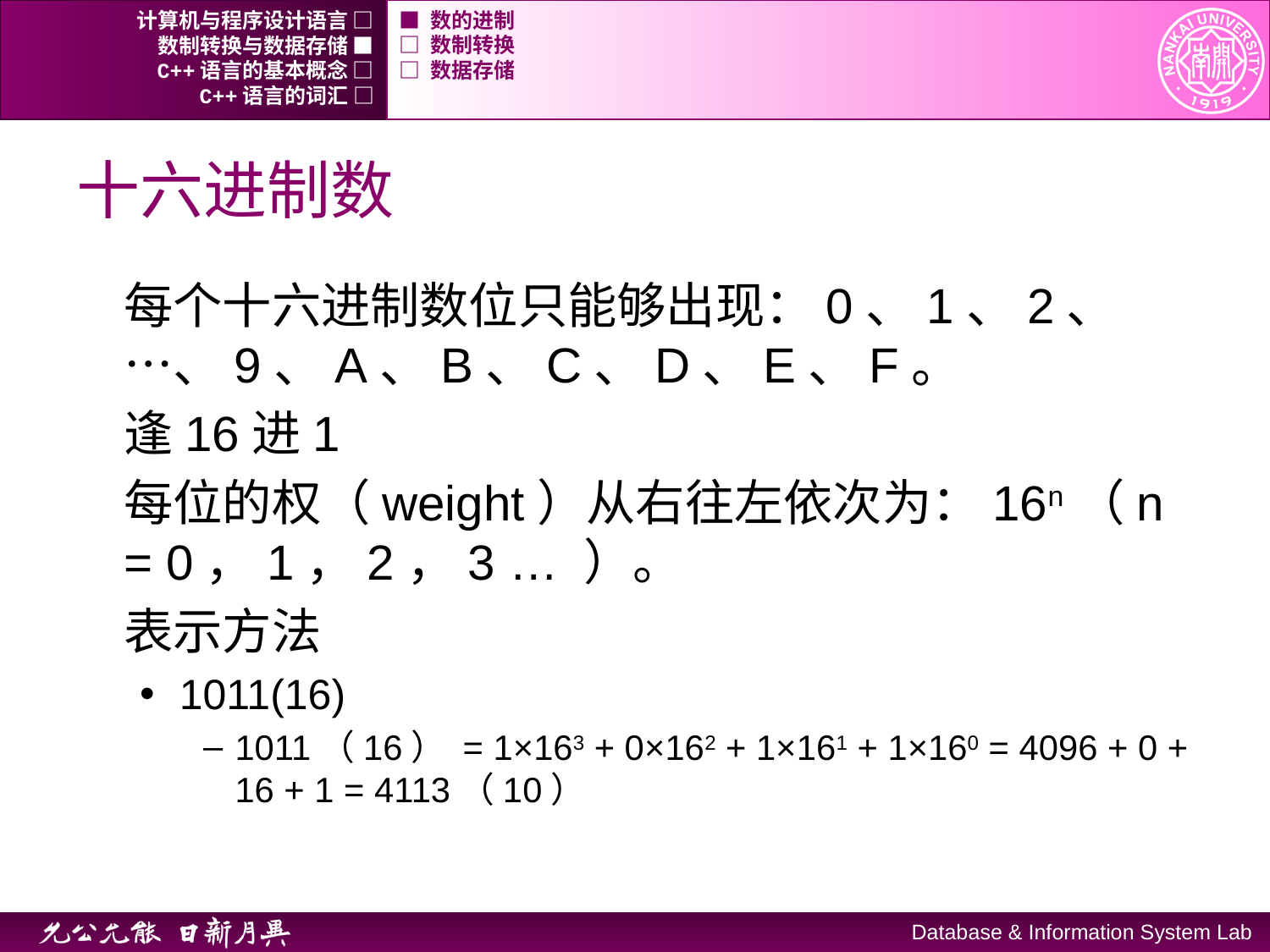

计算机与程序设计语言 □
■ 数的进制
数制转换与数据存储 ■
□ 数制转换
C++语言的基本概念 □
□ 数据存储
C++语言的词汇 □
# 十六进制数
每个十六进制数位只能够出现：0、1、2、…、9、A、B、C、D、E、F。
逢16进1
每位的权（weight）从右往左依次为：16n（n = 0，1，2，3 … ）。
表示方法
1011(16)
1011（16） = 1×163 + 0×162 + 1×161 + 1×160 = 4096 + 0 + 16 + 1 = 4113（10）